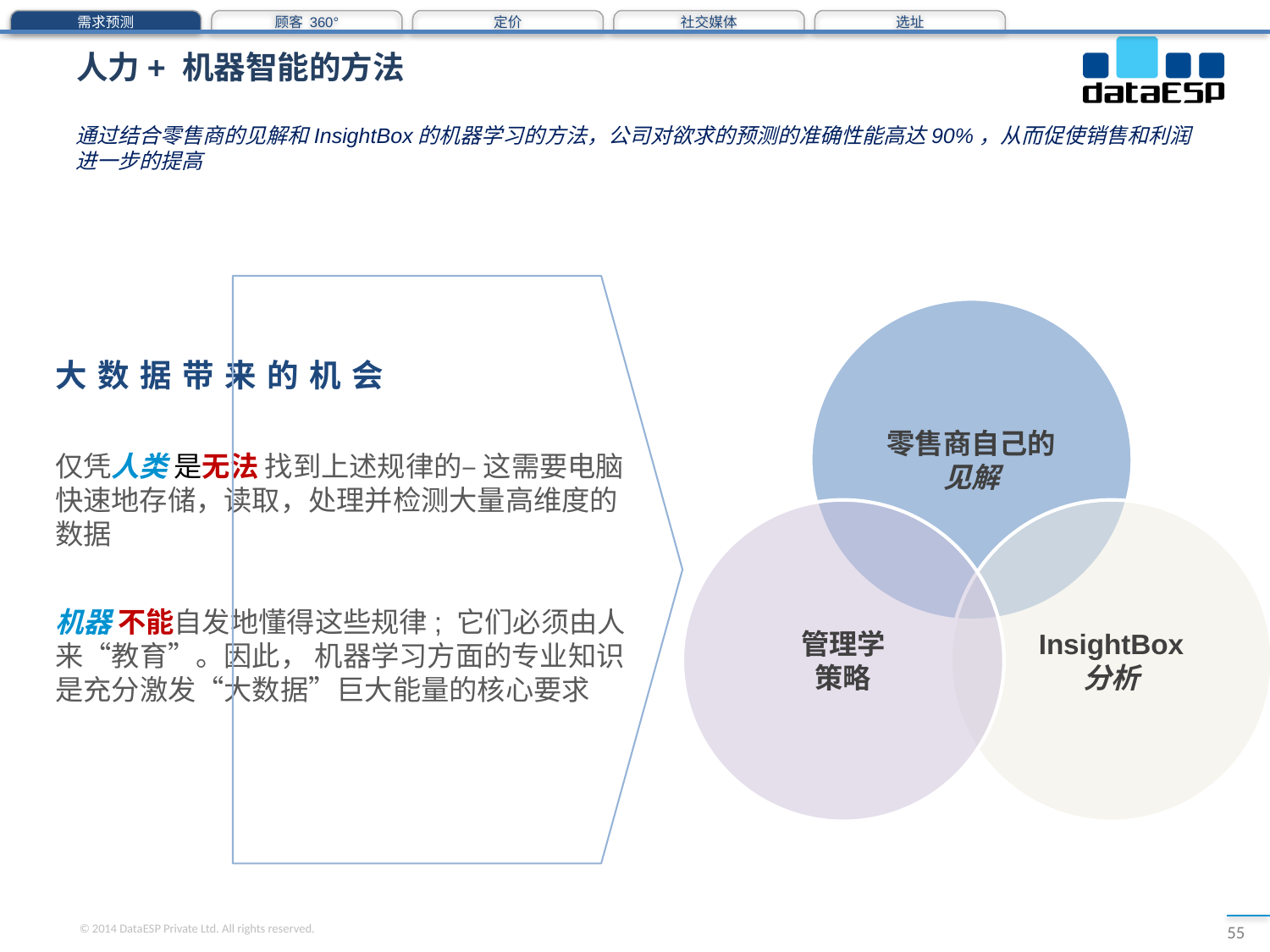

需求预测
顾客 360°

定价
社交媒体
选址
# 人力+ 机器智能的方法
通过结合零售商的见解和InsightBox的机器学习的方法，公司对欲求的预测的准确性能高达90%，从而促使销售和利润进一步的提高

零售商自己的
见解
管理学
策略
InsightBox
分析
大数据带来的机会

仅凭人类 是无法 找到上述规律的– 这需要电脑快速地存储，读取，处理并检测大量高维度的数据

机器 不能自发地懂得这些规律; 它们必须由人来“教育”。因此， 机器学习方面的专业知识是充分激发“大数据”巨大能量的核心要求